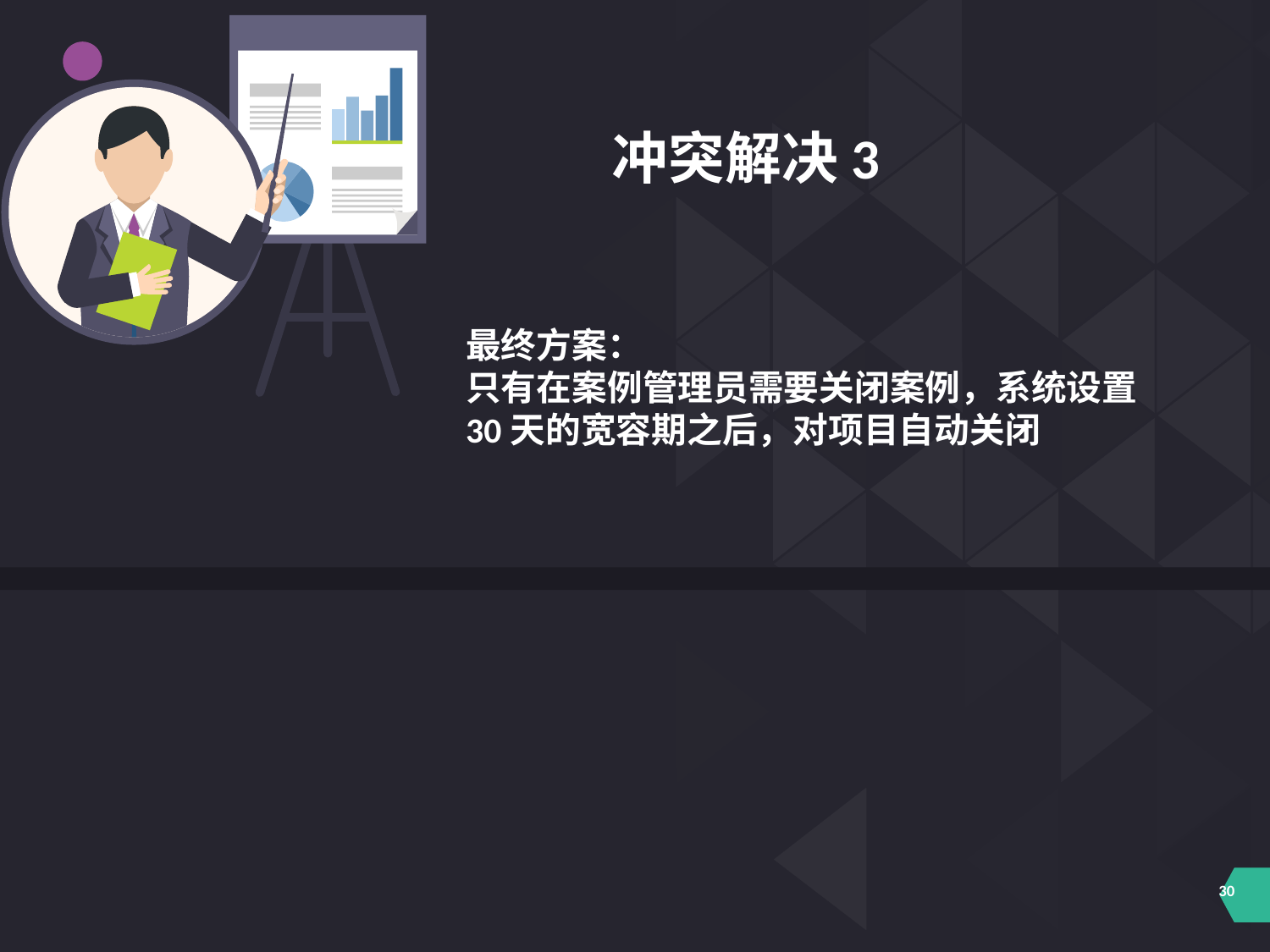

冲突解决3
最终方案：
只有在案例管理员需要关闭案例，系统设置30天的宽容期之后，对项目自动关闭